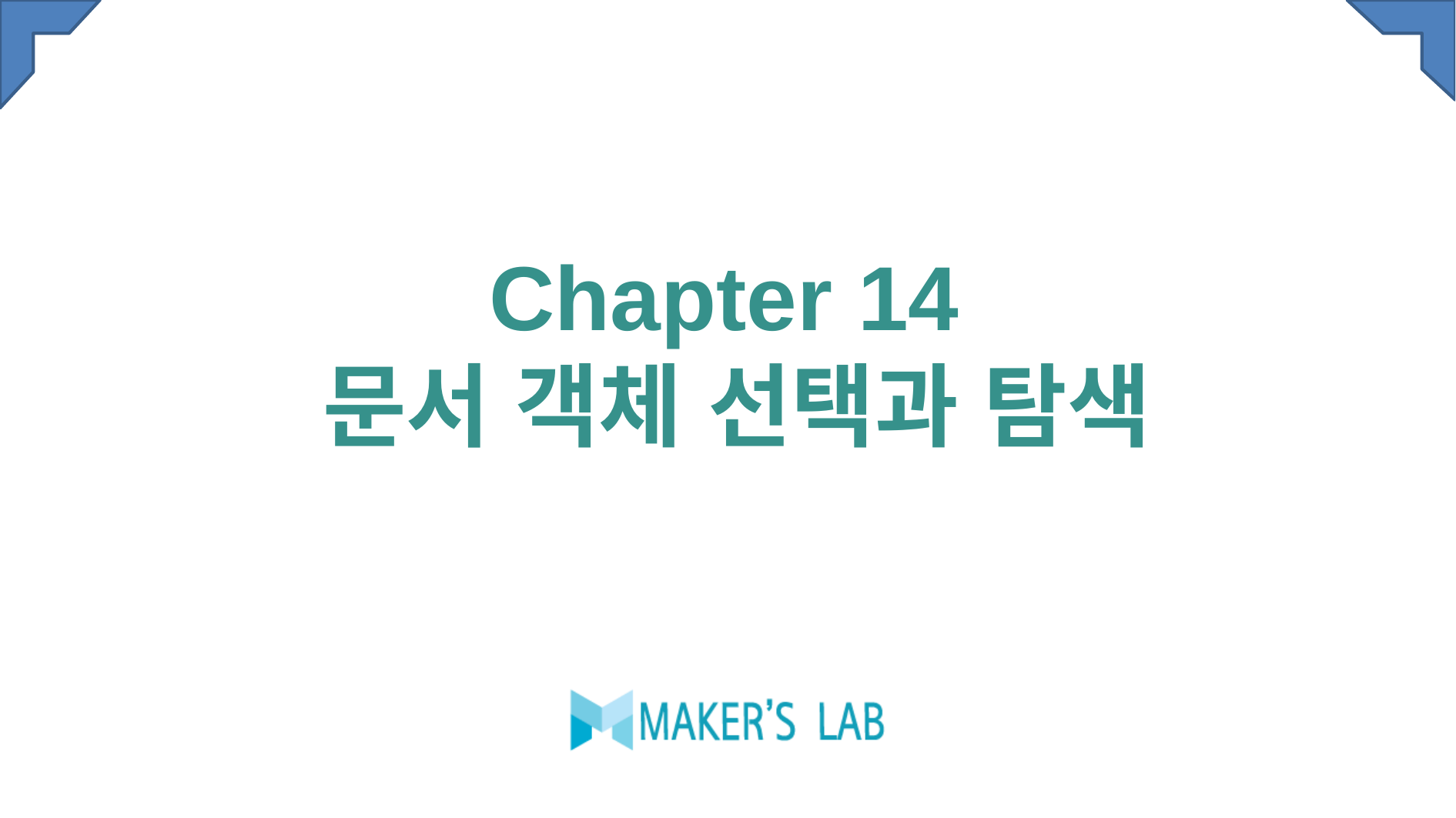

# Chapter 14 문서 객체 선택과 탐색